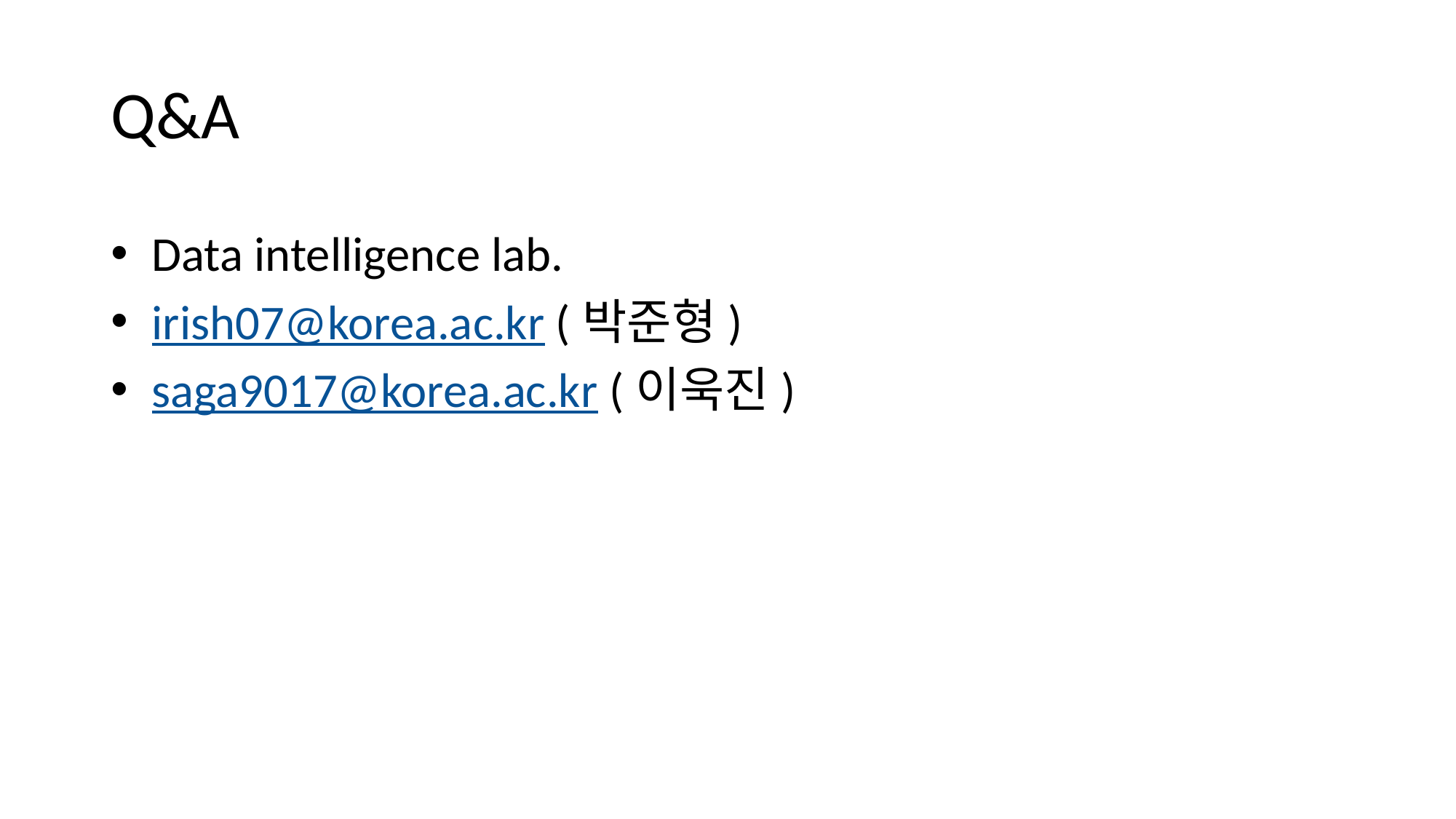

# Q&A
Data intelligence lab.
irish07@korea.ac.kr (박준형)
saga9017@korea.ac.kr (이욱진)